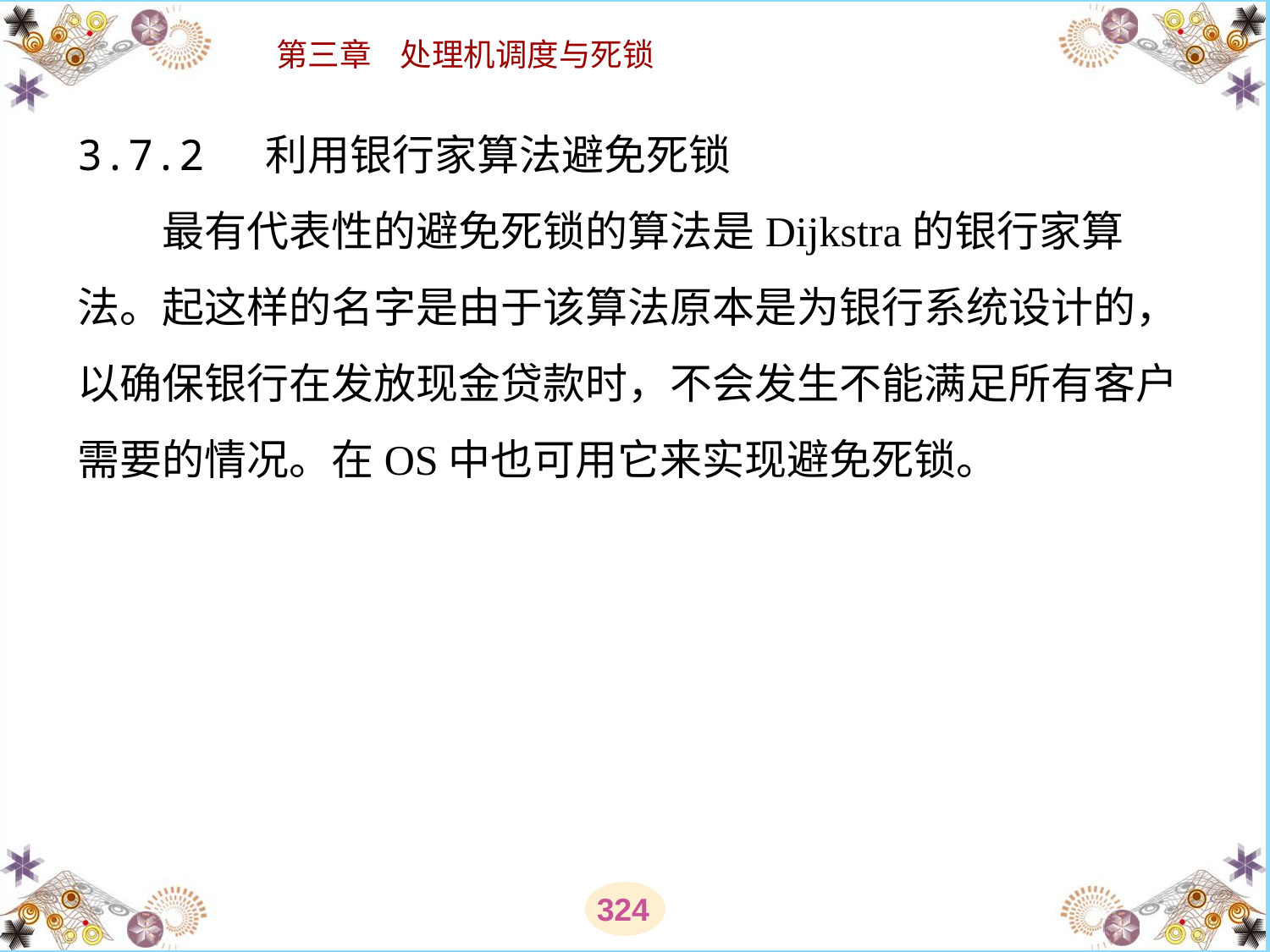

# 3.7.2  利用银行家算法避免死锁 　　最有代表性的避免死锁的算法是Dijkstra的银行家算法。起这样的名字是由于该算法原本是为银行系统设计的，以确保银行在发放现金贷款时，不会发生不能满足所有客户需要的情况。在OS中也可用它来实现避免死锁。